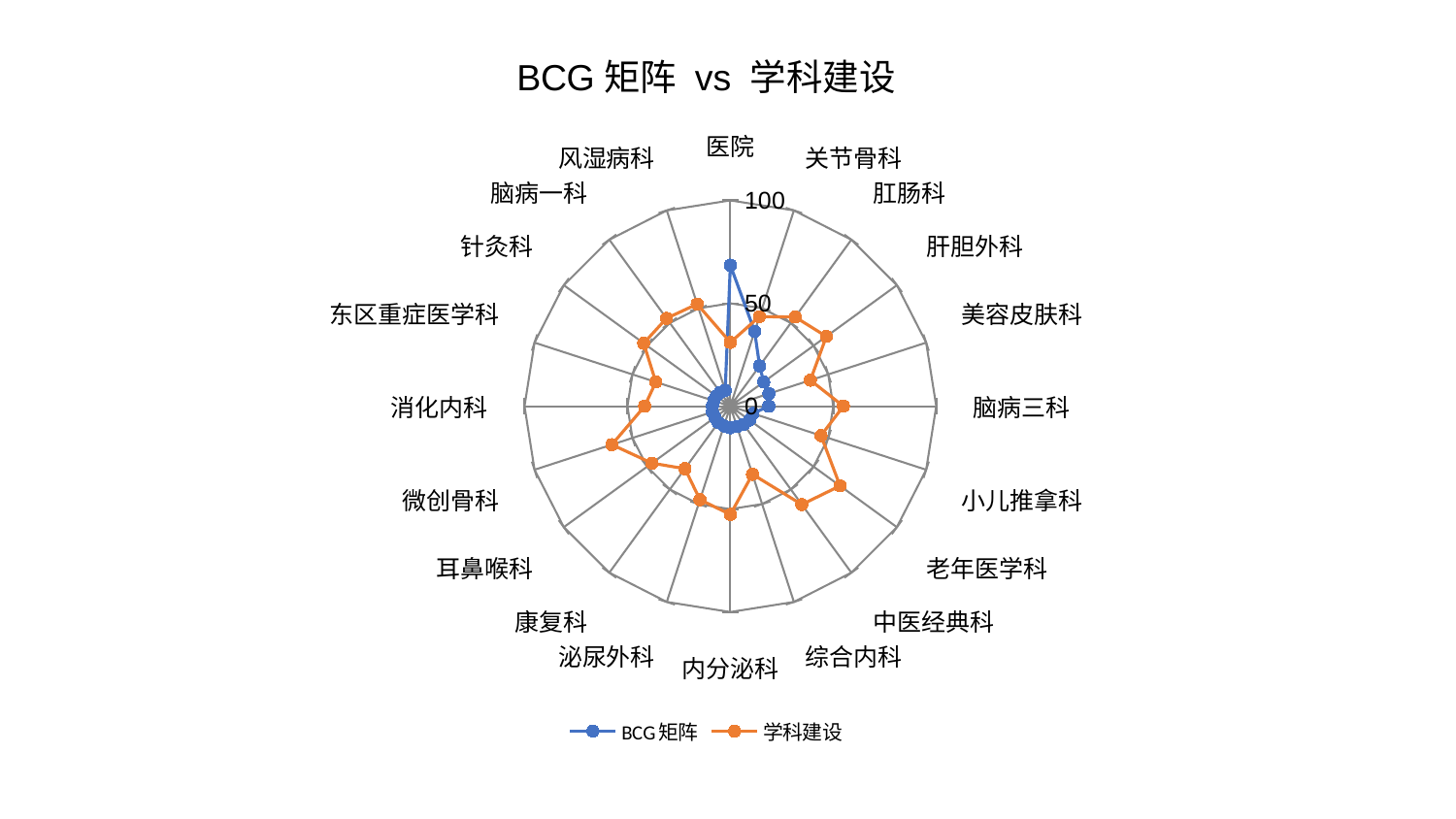

### Chart: BCG矩阵 vs 学科建设

| Category | BCG矩阵 | 学科建设 |
|---|---|---|
| 医院 | 68.52547125294248 | 31.003758555077514 |
| 关节骨科 | 38.20016048199426 | 45.75816729663751 |
| 肛肠科 | 24.20158674822101 | 53.56166532716429 |
| 肝胆外科 | 20.038416766297953 | 57.658249496107125 |
| 美容皮肤科 | 19.724909388313264 | 40.86669979971177 |
| 脑病三科 | 18.673833893126904 | 54.91108467128158 |
| 小儿推拿科 | 11.512549614066101 | 46.29699521344924 |
| 老年医学科 | 11.508962933388418 | 65.86682642225396 |
| 中医经典科 | 10.91289607054751 | 59.067786600877305 |
| 综合内科 | 10.489370449853757 | 34.78941177531328 |
| 内分泌科 | 10.482088472494263 | 52.63098399553676 |
| 泌尿外科 | 10.078195781185325 | 47.76861328359377 |
| 康复科 | 9.89382991903243 | 37.556474876610174 |
| 耳鼻喉科 | 9.233506660040886 | 47.114654478569264 |
| 微创骨科 | 9.194917155108605 | 60.52541932824534 |
| 消化内科 | 8.721073502363042 | 41.631049310885416 |
| 东区重症医学科 | 8.449113483517033 | 38.07532424270237 |
| 针灸科 | 8.4419849091973 | 52.0403791890498 |
| 脑病一科 | 8.29805461896681 | 52.76911707438047 |
| 风湿病科 | 8.066326486037166 | 52.18616354915312 |
77